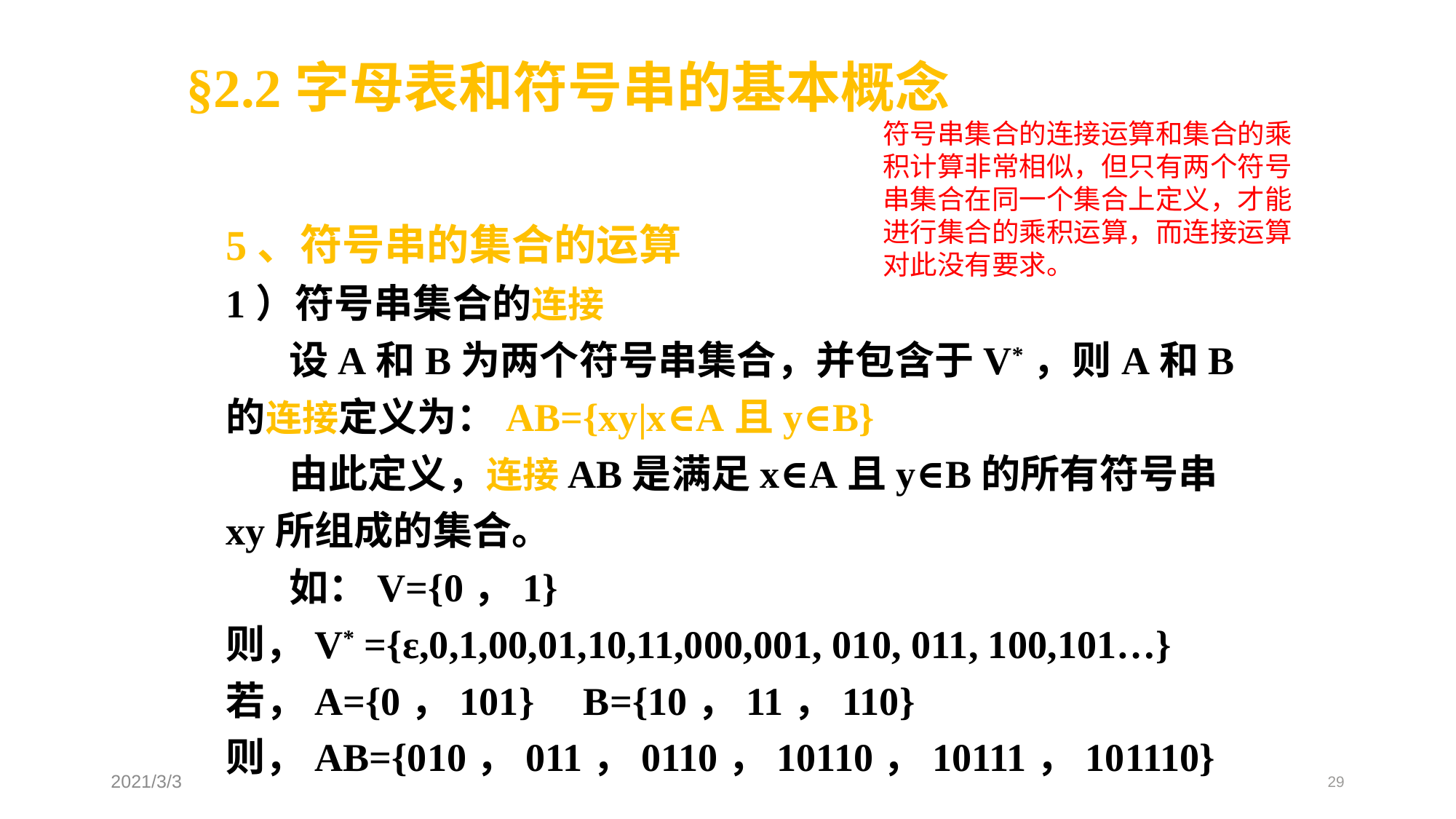

§2.2字母表和符号串的基本概念
符号串集合的连接运算和集合的乘积计算非常相似，但只有两个符号串集合在同一个集合上定义，才能进行集合的乘积运算，而连接运算对此没有要求。

5、符号串的集合的运算
1）符号串集合的连接
      设A和B为两个符号串集合，并包含于V*，则A和B的连接定义为：AB={xy|x∈A且y∈B}
      由此定义，连接AB是满足x∈A且y∈B的所有符号串
xy所组成的集合。
      如：V={0，1}
则，V* ={ε,0,1,00,01,10,11,000,001, 010, 011, 100,101…}
若，A={0，101}     B={10，11，110}
则，AB={010，011，0110，10110，10111，101110}

2021/3/3
29